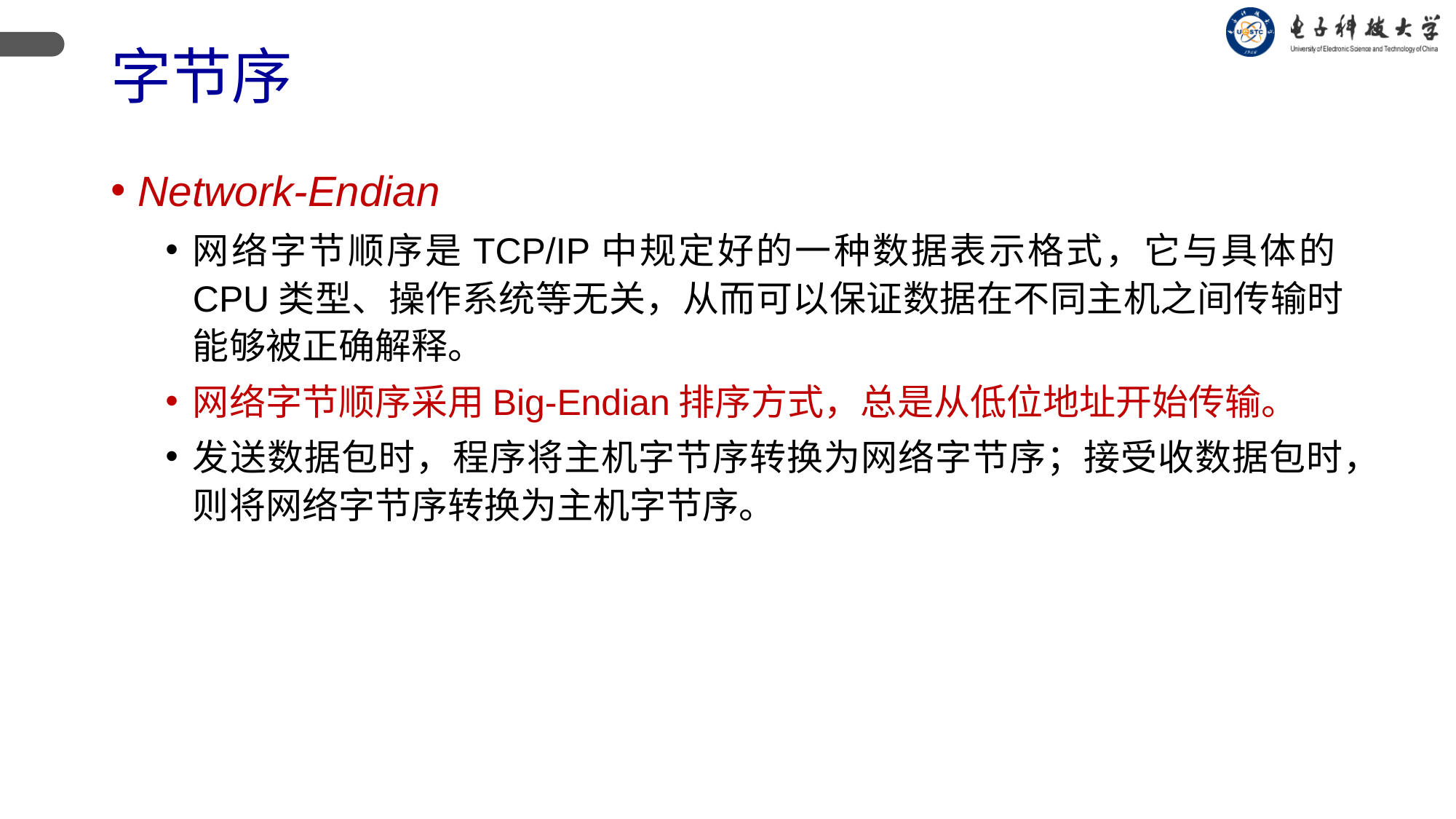

# 字节序
Network-Endian
网络字节顺序是TCP/IP中规定好的一种数据表示格式，它与具体的CPU类型、操作系统等无关，从而可以保证数据在不同主机之间传输时能够被正确解释。
网络字节顺序采用Big-Endian排序方式，总是从低位地址开始传输。
发送数据包时，程序将主机字节序转换为网络字节序；接受收数据包时，则将网络字节序转换为主机字节序。